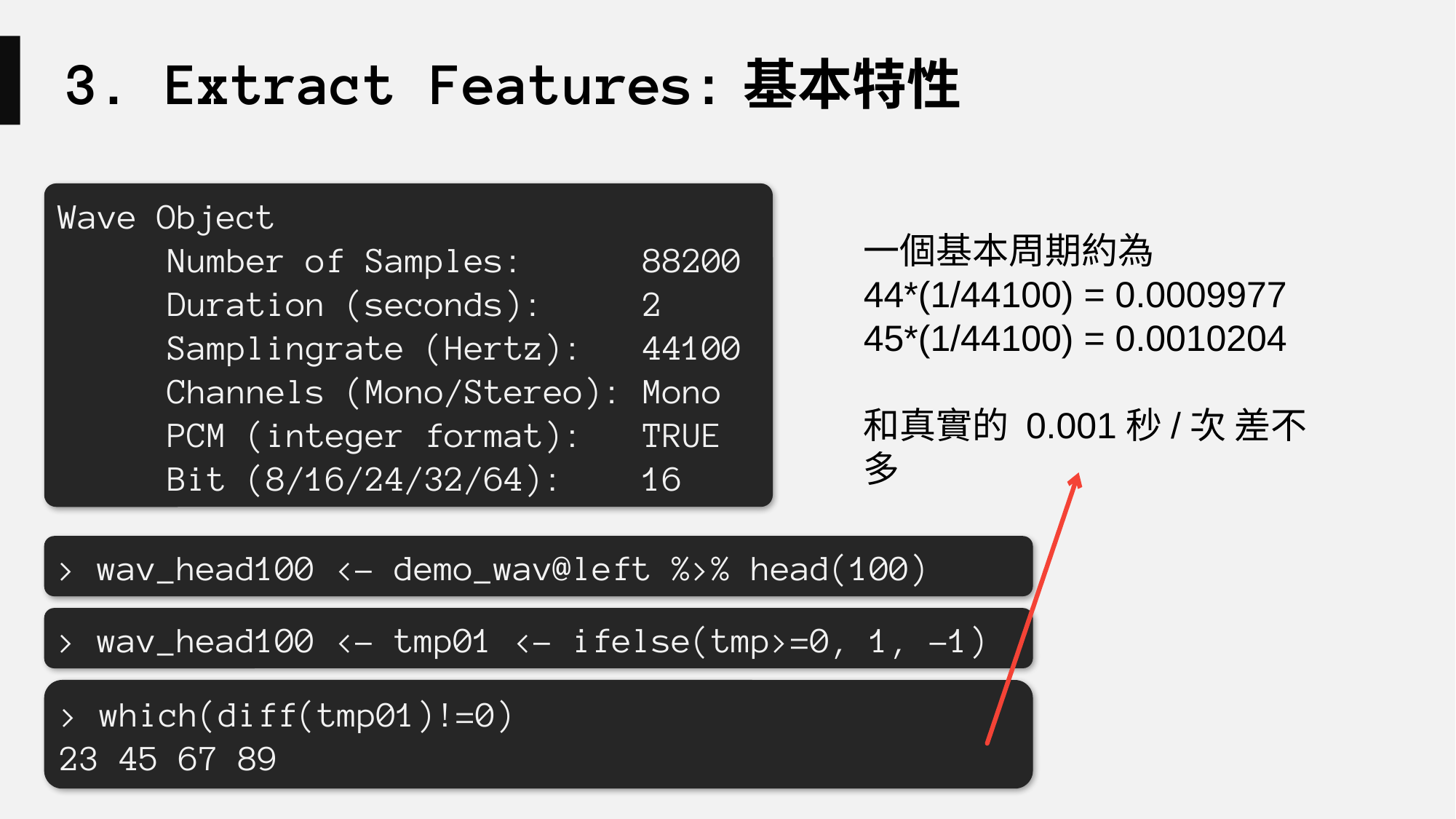

3. Extract Features:基本特性
Wave Object
	Number of Samples:      88200
	Duration (seconds):     2
	Samplingrate (Hertz):   44100
	Channels (Mono/Stereo): Mono
	PCM (integer format):   TRUE
	Bit (8/16/24/32/64):    16
一個基本周期約為
44*(1/44100) = 0.0009977
45*(1/44100) = 0.0010204

和真實的 0.001秒/次 差不多
> wav_head100 <- demo_wav@left %>% head(100)
> wav_head100 <- tmp01 <- ifelse(tmp>=0, 1, -1)
> which(diff(tmp01)!=0)
23 45 67 89